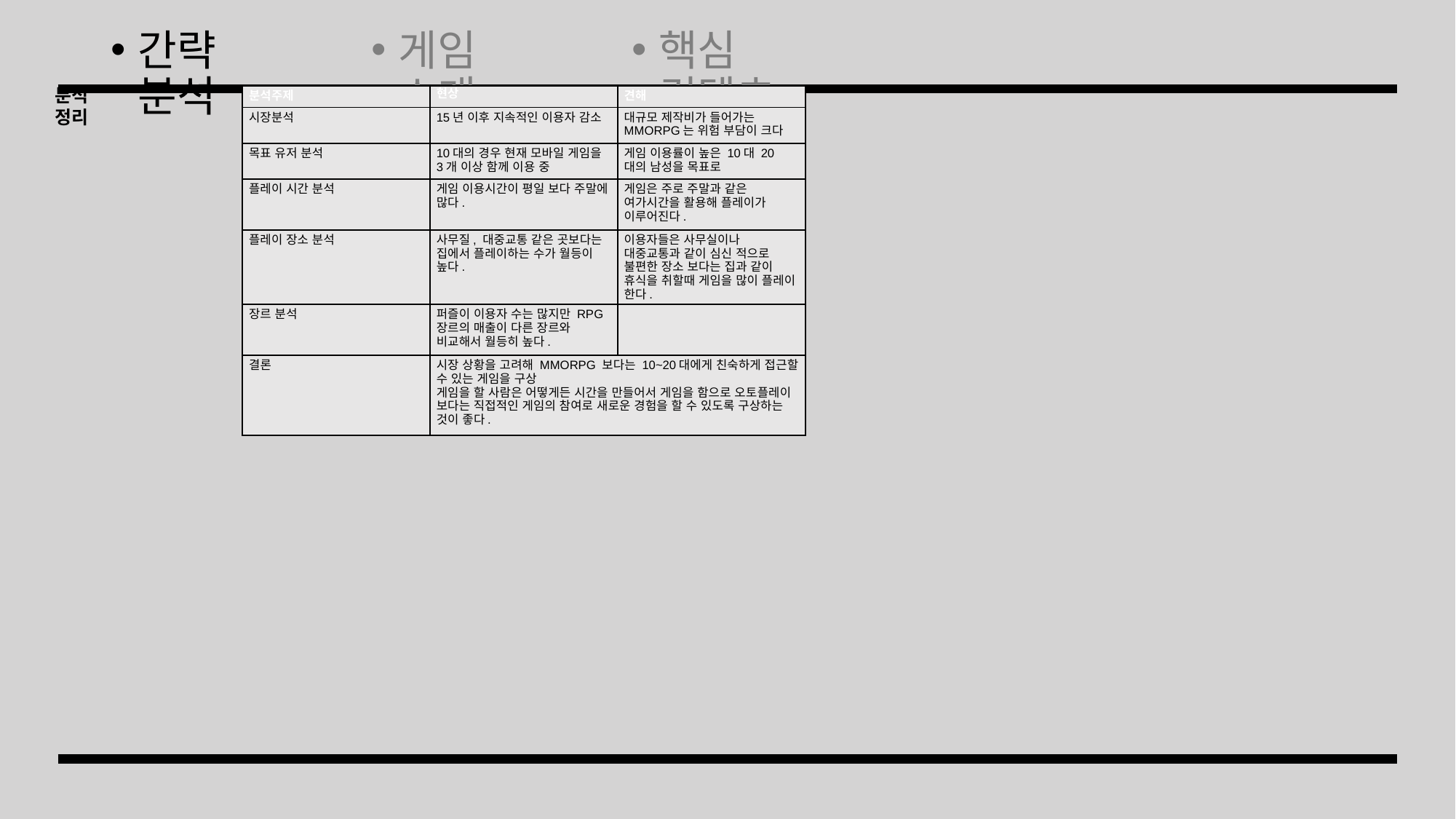

간략 분석
게임 소개
핵심 컨텐츠
분석
정리
| 분석주제 | 현상 | 견해 |
| --- | --- | --- |
| 시장분석 | 15년 이후 지속적인 이용자 감소 | 대규모 제작비가 들어가는 MMORPG는 위험 부담이 크다 |
| 목표 유저 분석 | 10대의 경우 현재 모바일 게임을 3개 이상 함께 이용 중 | 게임 이용률이 높은 10대 20대의 남성을 목표로 |
| 플레이 시간 분석 | 게임 이용시간이 평일 보다 주말에 많다. | 게임은 주로 주말과 같은 여가시간을 활용해 플레이가 이루어진다. |
| 플레이 장소 분석 | 사무질, 대중교통 같은 곳보다는 집에서 플레이하는 수가 월등이 높다. | 이용자들은 사무실이나 대중교통과 같이 심신 적으로 불편한 장소 보다는 집과 같이 휴식을 취할때 게임을 많이 플레이 한다. |
| 장르 분석 | 퍼즐이 이용자 수는 많지만 RPG장르의 매출이 다른 장르와 비교해서 월등히 높다. |  |
| 결론 | 시장 상황을 고려해 MMORPG 보다는 10~20대에게 친숙하게 접근할 수 있는 게임을 구상 게임을 할 사람은 어떻게든 시간을 만들어서 게임을 함으로 오토플레이 보다는 직접적인 게임의 참여로 새로운 경험을 할 수 있도록 구상하는 것이 좋다. |  |